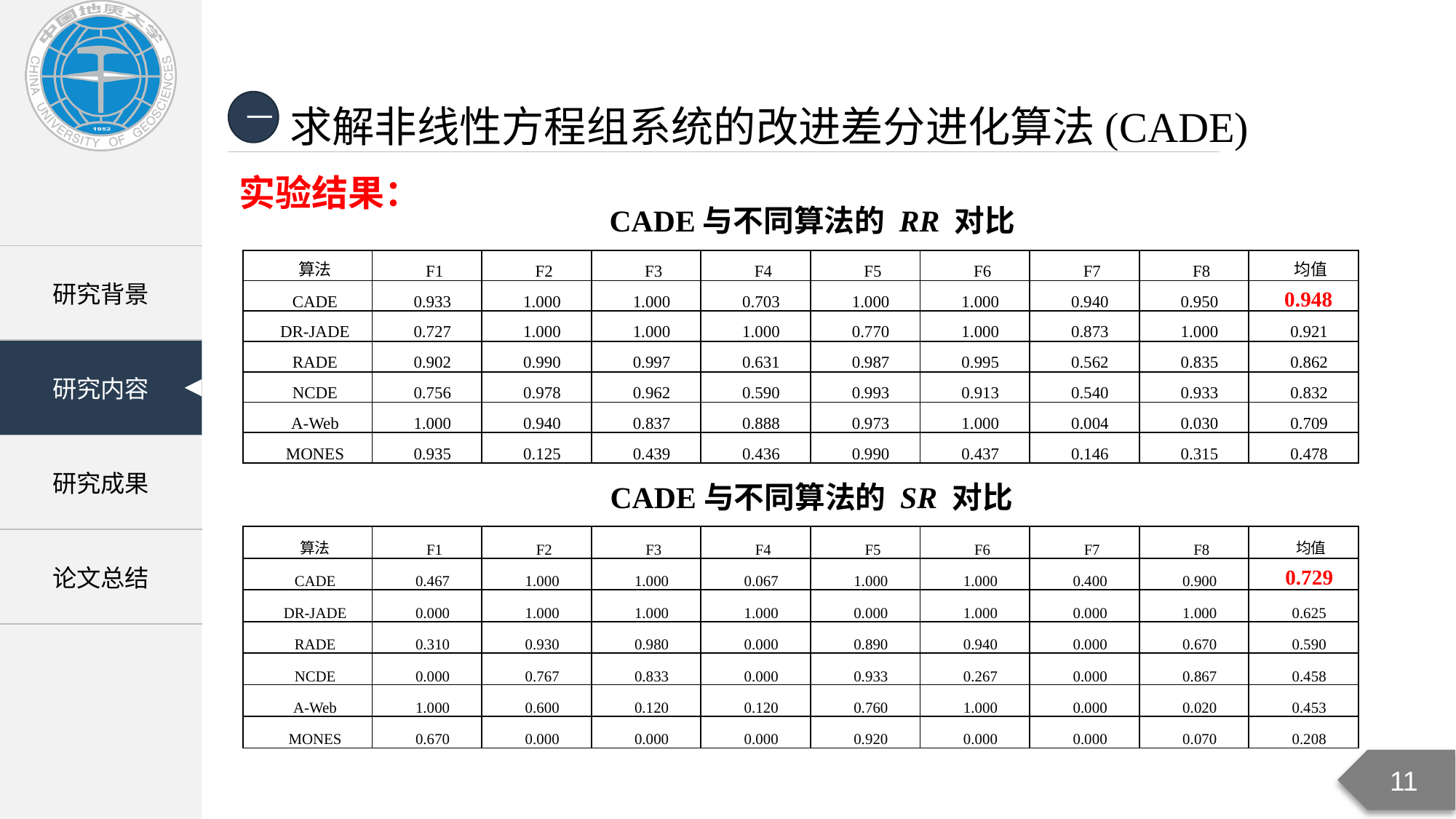

求解非线性方程组系统的改进差分进化算法(CADE)
一
实验结果：
  CADE与不同算法的 RR 对比
| 算法 | F1 | F2 | F3 | F4 | F5 | F6 | F7 | F8 | 均值 |
| --- | --- | --- | --- | --- | --- | --- | --- | --- | --- |
| CADE | 0.933 | 1.000 | 1.000 | 0.703 | 1.000 | 1.000 | 0.940 | 0.950 | 0.948 |
| DR-JADE | 0.727 | 1.000 | 1.000 | 1.000 | 0.770 | 1.000 | 0.873 | 1.000 | 0.921 |
| RADE | 0.902 | 0.990 | 0.997 | 0.631 | 0.987 | 0.995 | 0.562 | 0.835 | 0.862 |
| NCDE | 0.756 | 0.978 | 0.962 | 0.590 | 0.993 | 0.913 | 0.540 | 0.933 | 0.832 |
| A-Web | 1.000 | 0.940 | 0.837 | 0.888 | 0.973 | 1.000 | 0.004 | 0.030 | 0.709 |
| MONES | 0.935 | 0.125 | 0.439 | 0.436 | 0.990 | 0.437 | 0.146 | 0.315 | 0.478 |
CADE与不同算法的 SR 对比
| 算法 | F1 | F2 | F3 | F4 | F5 | F6 | F7 | F8 | 均值 |
| --- | --- | --- | --- | --- | --- | --- | --- | --- | --- |
| CADE | 0.467 | 1.000 | 1.000 | 0.067 | 1.000 | 1.000 | 0.400 | 0.900 | 0.729 |
| DR-JADE | 0.000 | 1.000 | 1.000 | 1.000 | 0.000 | 1.000 | 0.000 | 1.000 | 0.625 |
| RADE | 0.310 | 0.930 | 0.980 | 0.000 | 0.890 | 0.940 | 0.000 | 0.670 | 0.590 |
| NCDE | 0.000 | 0.767 | 0.833 | 0.000 | 0.933 | 0.267 | 0.000 | 0.867 | 0.458 |
| A-Web | 1.000 | 0.600 | 0.120 | 0.120 | 0.760 | 1.000 | 0.000 | 0.020 | 0.453 |
| MONES | 0.670 | 0.000 | 0.000 | 0.000 | 0.920 | 0.000 | 0.000 | 0.070 | 0.208 |